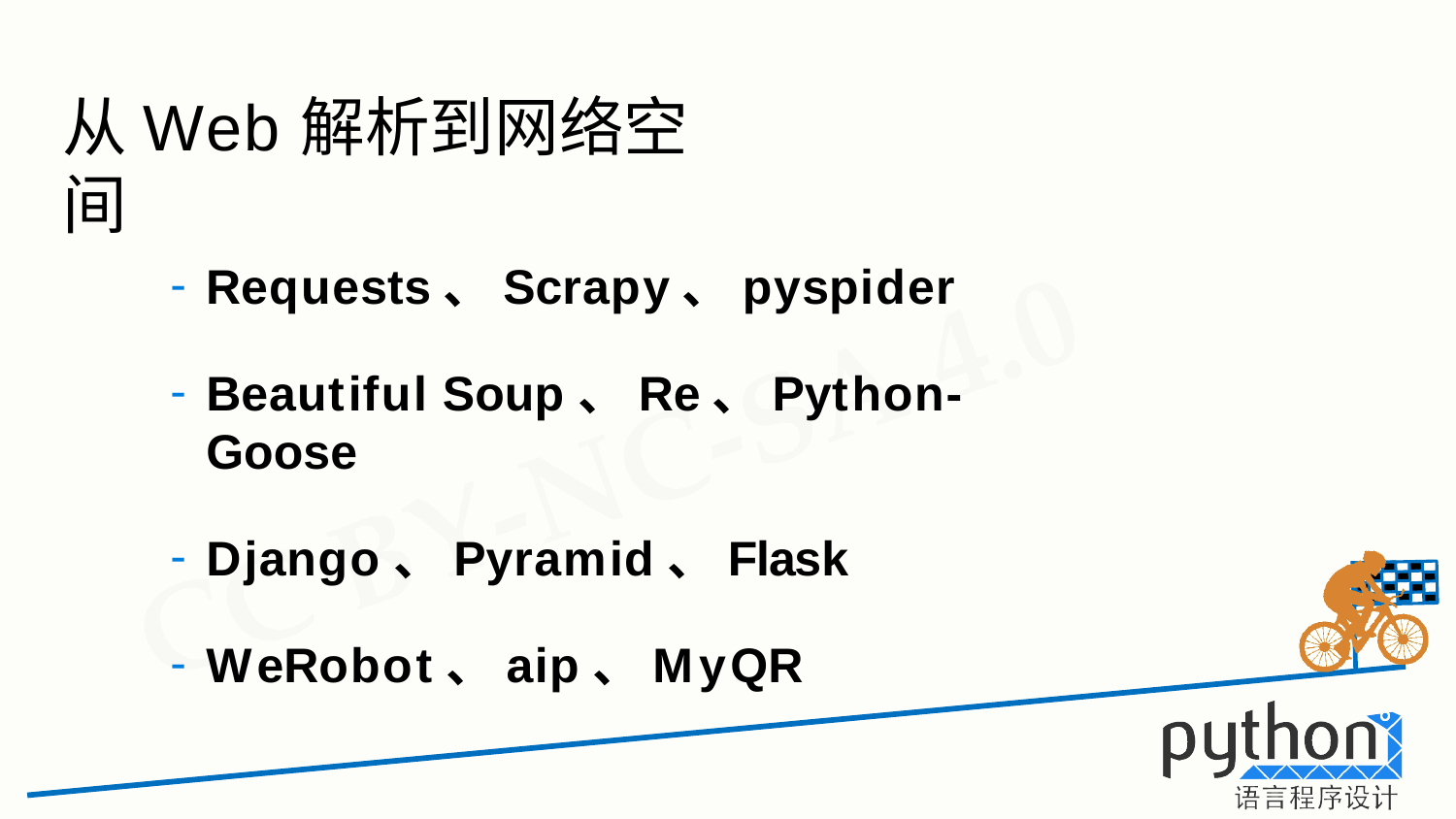

# 从Web解析到网络空间
Requests、Scrapy、pyspider

Beautiful Soup、Re、Python-Goose

Django、Pyramid、Flask

WeRobot、aip、MyQR